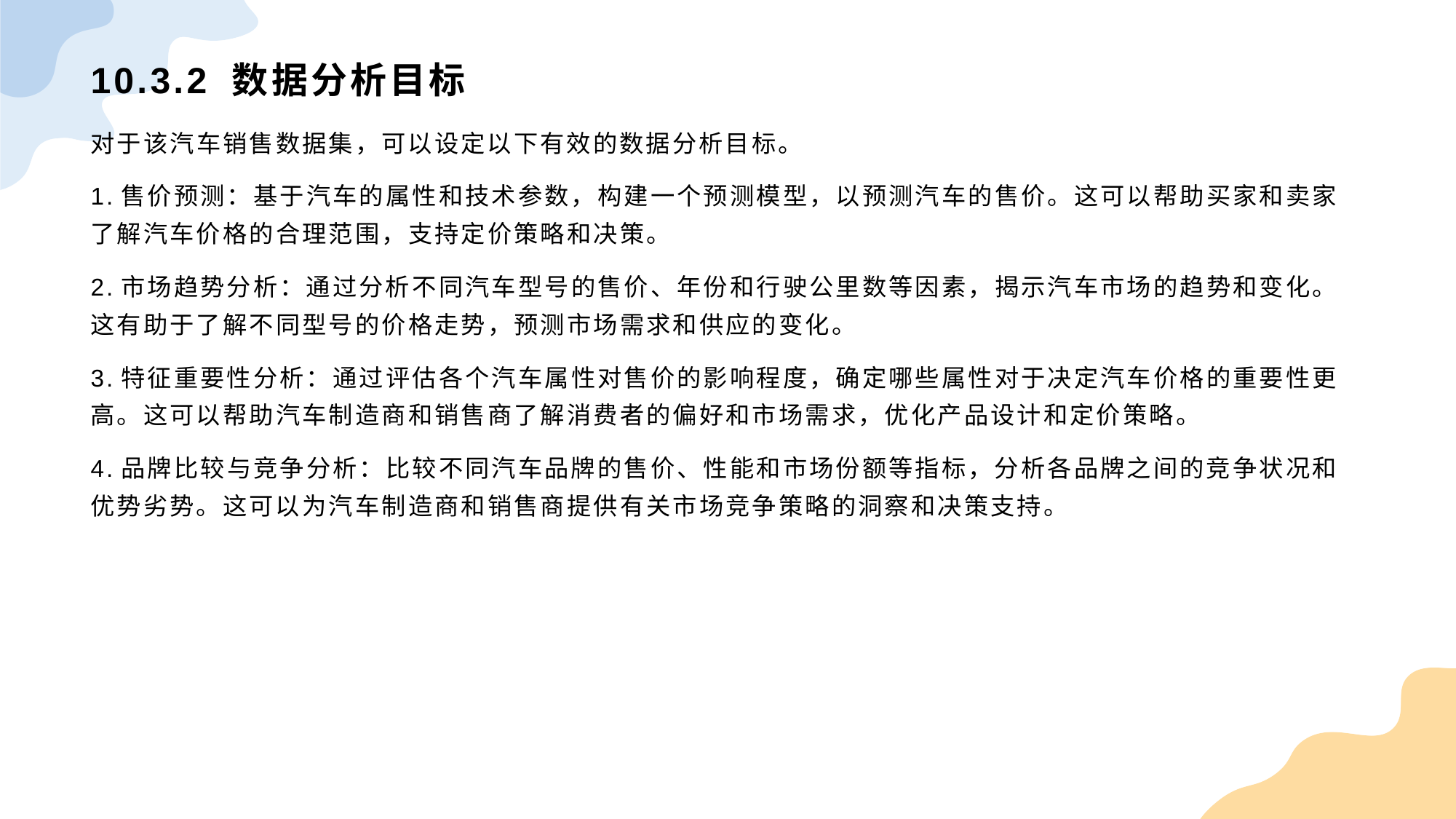

# 10.3.2 数据分析目标
对于该汽车销售数据集，可以设定以下有效的数据分析目标。
1.售价预测：基于汽车的属性和技术参数，构建一个预测模型，以预测汽车的售价。这可以帮助买家和卖家了解汽车价格的合理范围，支持定价策略和决策。
2.市场趋势分析：通过分析不同汽车型号的售价、年份和行驶公里数等因素，揭示汽车市场的趋势和变化。这有助于了解不同型号的价格走势，预测市场需求和供应的变化。
3.特征重要性分析：通过评估各个汽车属性对售价的影响程度，确定哪些属性对于决定汽车价格的重要性更高。这可以帮助汽车制造商和销售商了解消费者的偏好和市场需求，优化产品设计和定价策略。
4.品牌比较与竞争分析：比较不同汽车品牌的售价、性能和市场份额等指标，分析各品牌之间的竞争状况和优势劣势。这可以为汽车制造商和销售商提供有关市场竞争策略的洞察和决策支持。